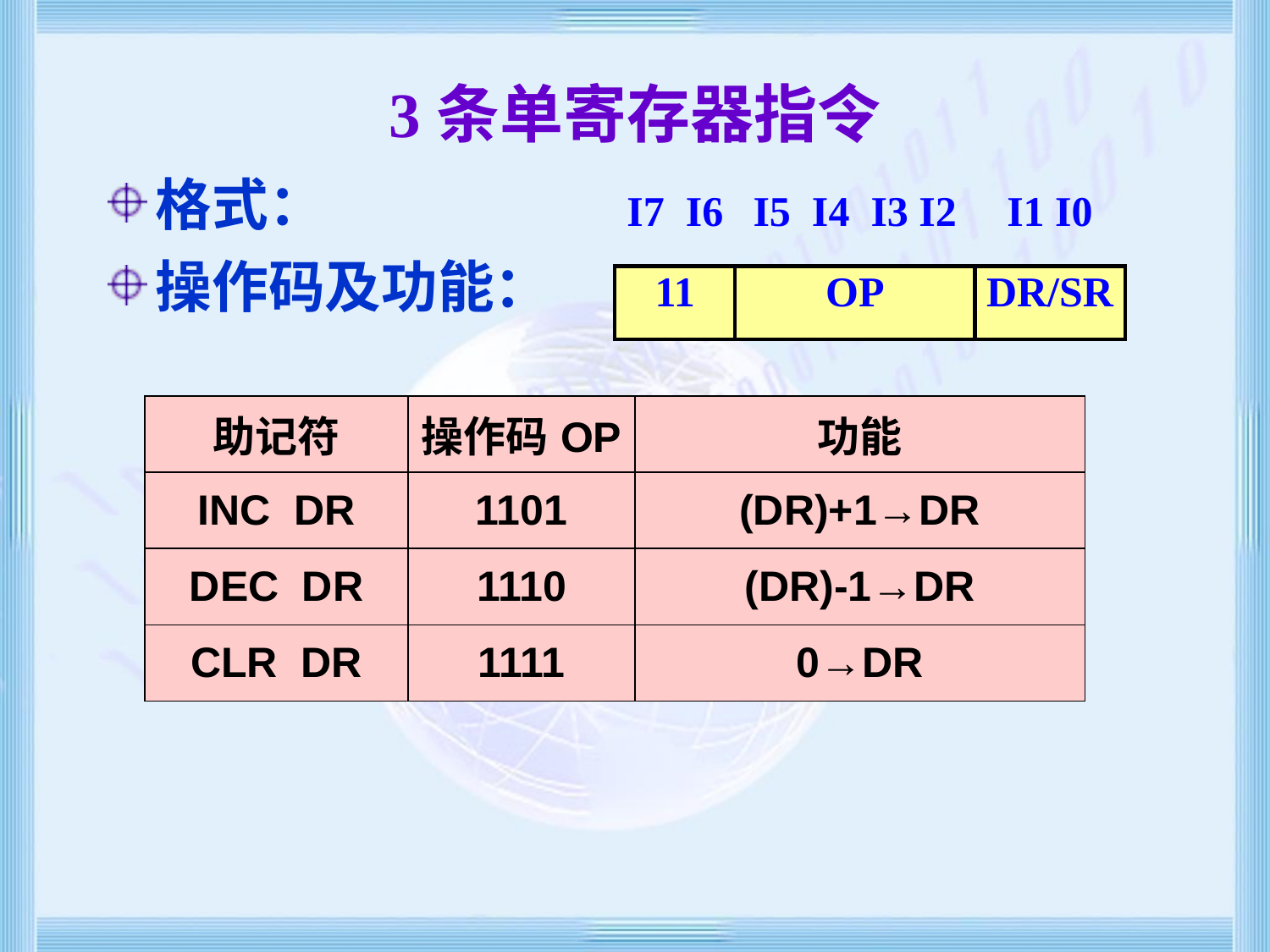

# 3条单寄存器指令
格式：
操作码及功能：
| I7 I6 | I5 I4 I3 I2 | I1 I0 |
| --- | --- | --- |
| 11 | OP | DR/SR |
| 助记符 | 操作码OP | 功能 |
| --- | --- | --- |
| INC DR | 1101 | (DR)+1→DR |
| DEC DR | 1110 | (DR)-1→DR |
| CLR DR | 1111 | 0→DR |

84